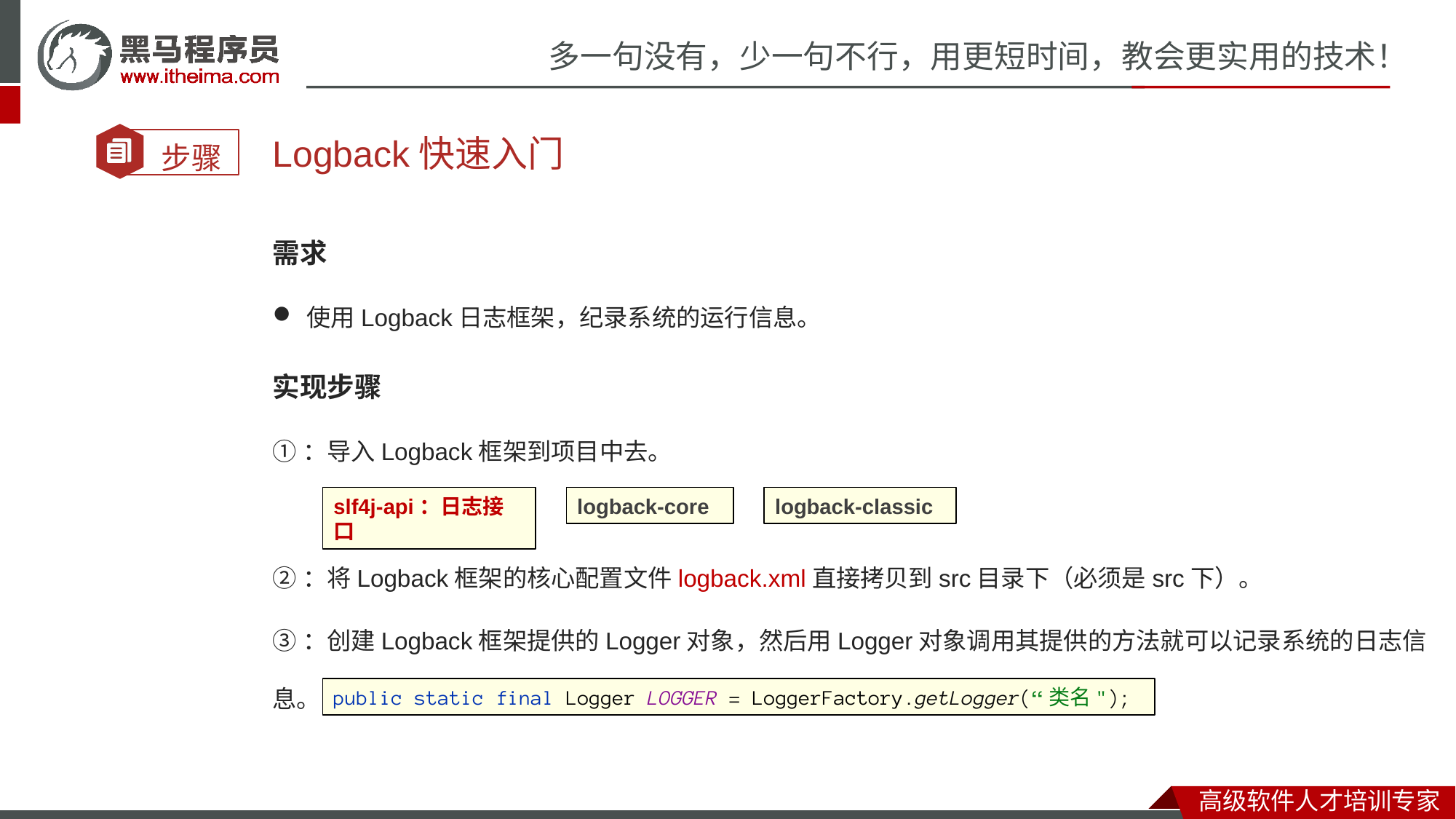

Logback快速入门
需求
使用Logback日志框架，纪录系统的运行信息。
实现步骤
①：导入Logback框架到项目中去。

②：将Logback框架的核心配置文件logback.xml直接拷贝到src目录下（必须是src下）。
③：创建Logback框架提供的Logger对象，然后用Logger对象调用其提供的方法就可以记录系统的日志信息。

logback-core
logback-classic
slf4j-api：日志接口
public static final Logger LOGGER = LoggerFactory.getLogger(“类名");